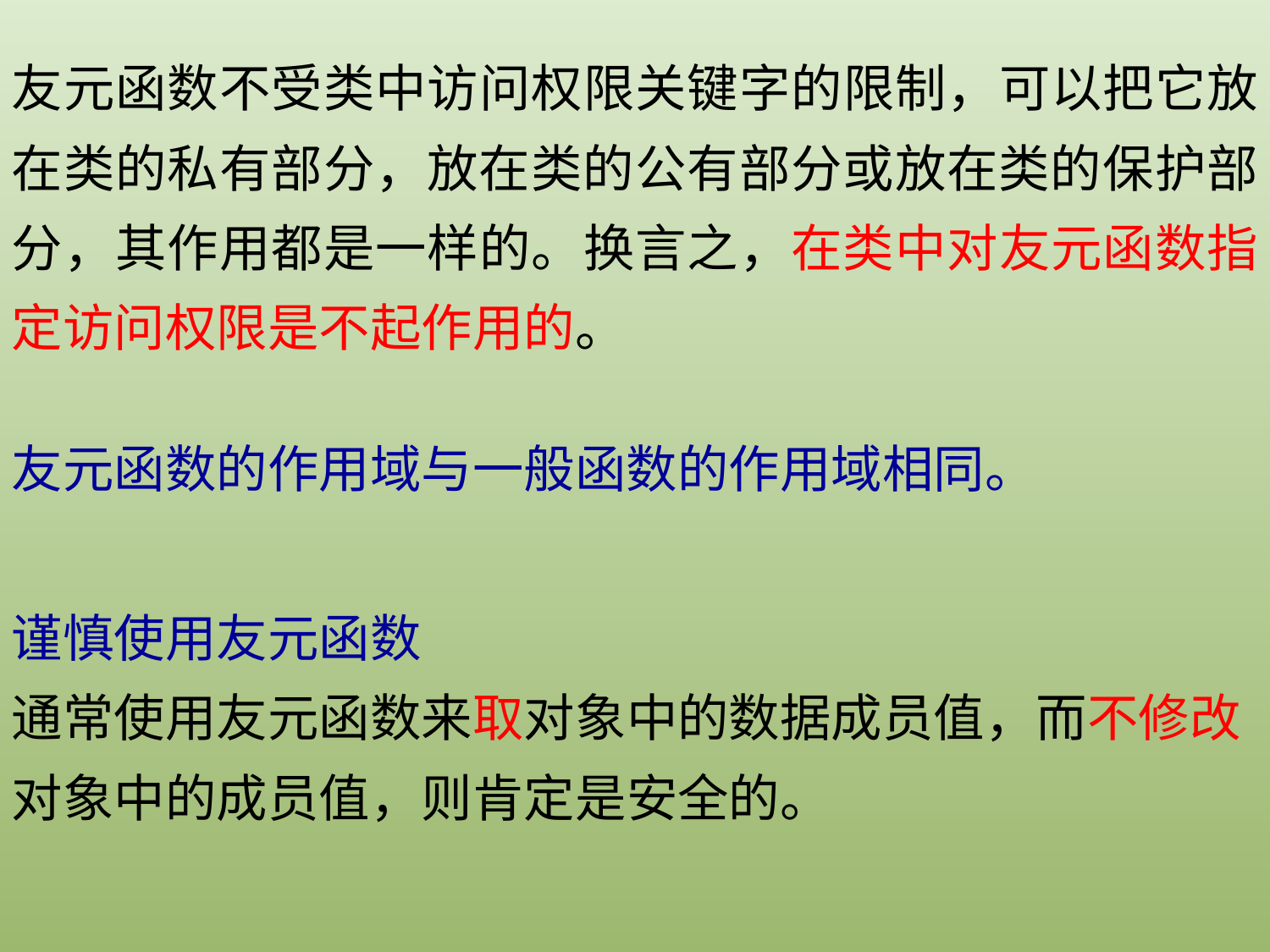

友元函数不受类中访问权限关键字的限制，可以把它放在类的私有部分，放在类的公有部分或放在类的保护部分，其作用都是一样的。换言之，在类中对友元函数指定访问权限是不起作用的。
友元函数的作用域与一般函数的作用域相同。
谨慎使用友元函数
通常使用友元函数来取对象中的数据成员值，而不修改对象中的成员值，则肯定是安全的。
771